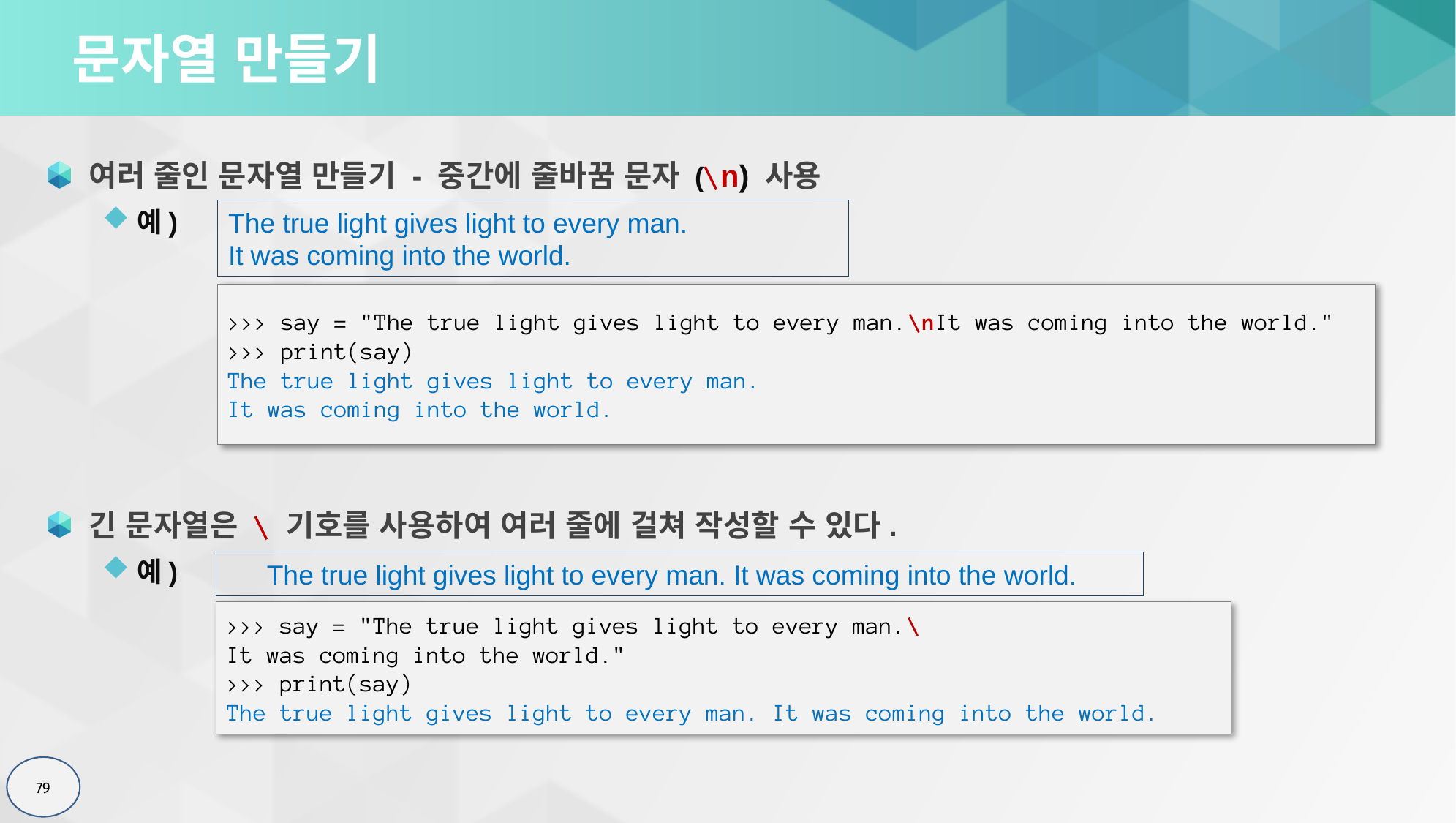

# 문자열 만들기
여러 줄인 문자열 만들기 - 중간에 줄바꿈 문자 (\n) 사용
예)

긴 문자열은 \ 기호를 사용하여 여러 줄에 걸쳐 작성할 수 있다.
예)

The true light gives light to every man.
It was coming into the world.
>>> say = "The true light gives light to every man.\nIt was coming into the world."
>>> print(say)
The true light gives light to every man.
It was coming into the world.
The true light gives light to every man. It was coming into the world.
>>> say = "The true light gives light to every man.\
It was coming into the world."
>>> print(say)
The true light gives light to every man. It was coming into the world.